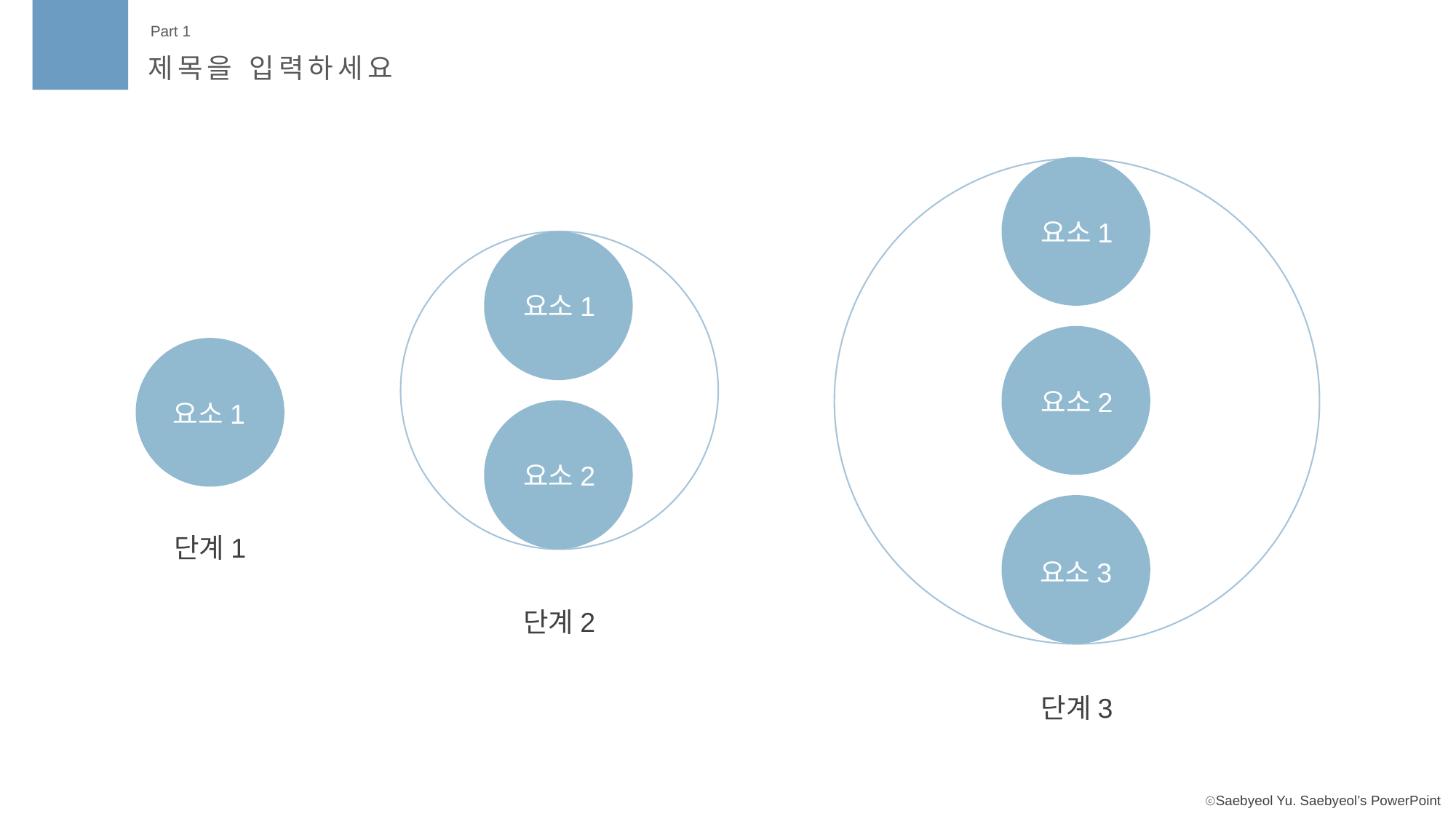

Part 1
제목을 입력하세요

요소1

요소1

요소2
요소1

요소2

단계1
요소3
단계2
단계3